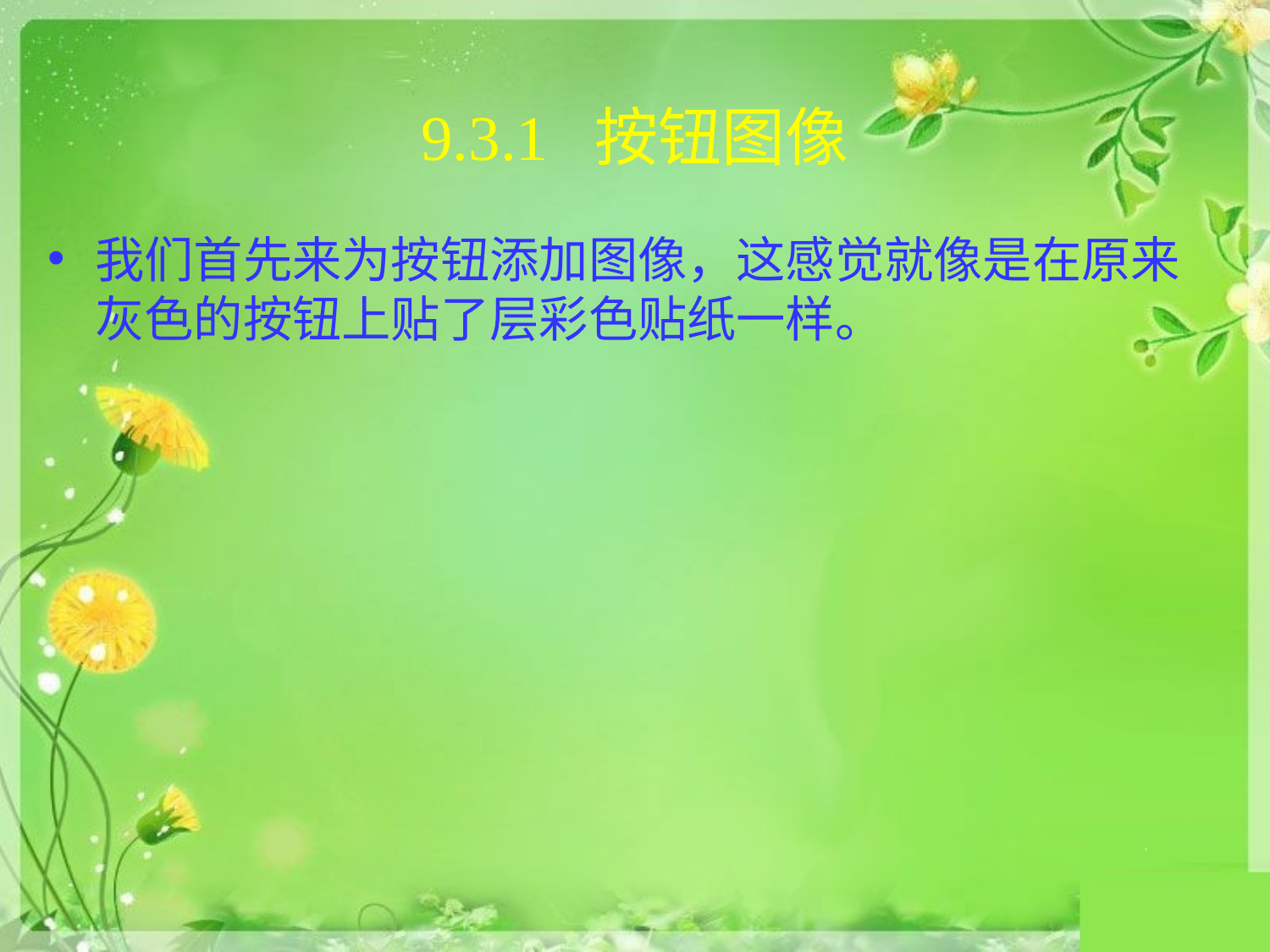

# 9.3.1  按钮图像
我们首先来为按钮添加图像，这感觉就像是在原来灰色的按钮上贴了层彩色贴纸一样。